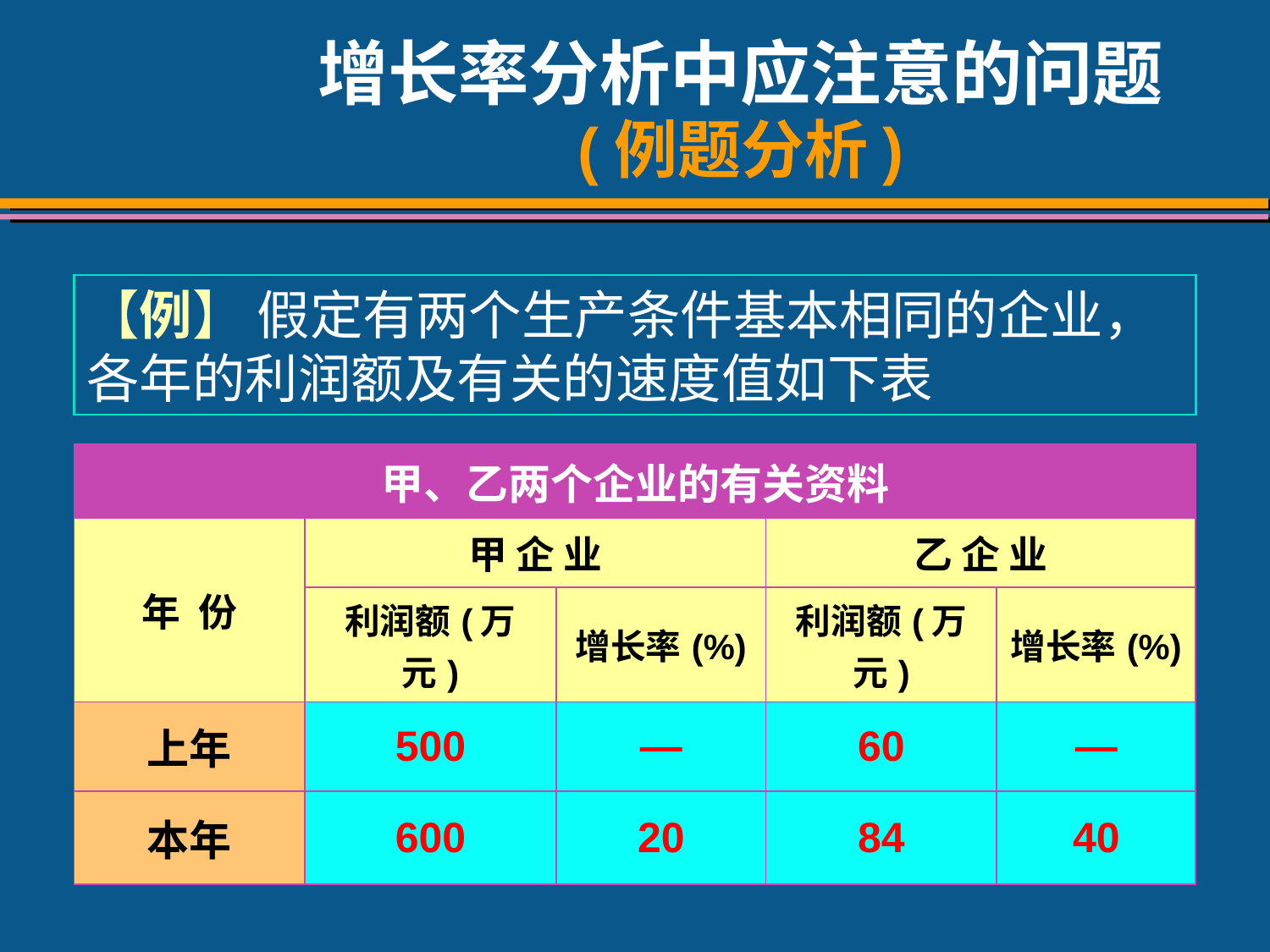

# 增长率分析中应注意的问题 (例题分析)
【例】 假定有两个生产条件基本相同的企业，各年的利润额及有关的速度值如下表
| 甲、乙两个企业的有关资料 |  |  |  |  |
| --- | --- | --- | --- | --- |
| 年 份 | 甲 企 业 |  | 乙 企 业 |  |
|  | 利润额(万元) | 增长率(%) | 利润额(万元) | 增长率(%) |
| 上年 | 500 | — | 60 | — |
| 本年 | 600 | 20 | 84 | 40 |